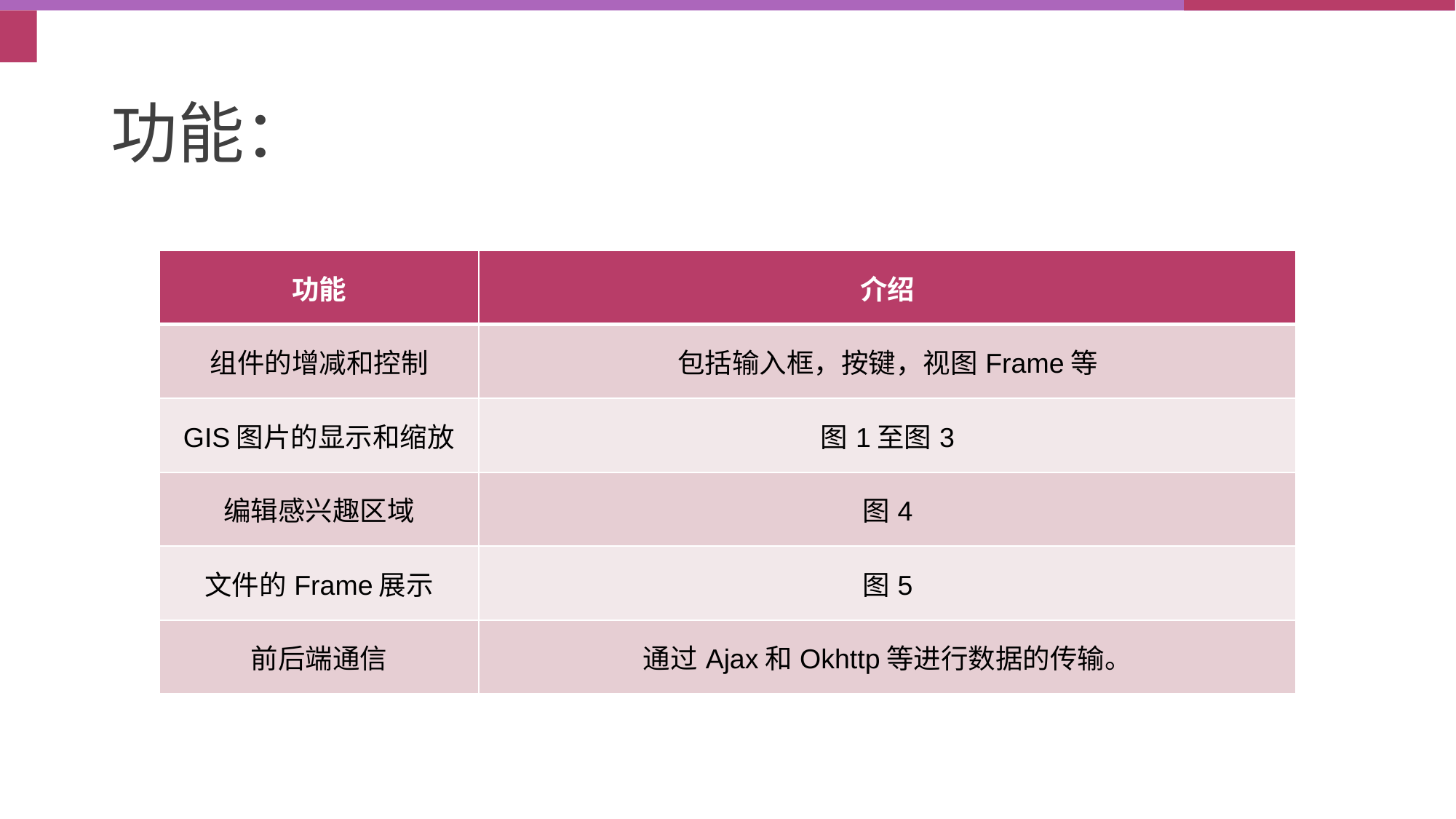

# 功能：
| 功能 | 介绍 |
| --- | --- |
| 组件的增减和控制 | 包括输入框，按键，视图Frame等 |
| GIS图片的显示和缩放 | 图1至图3 |
| 编辑感兴趣区域 | 图4 |
| 文件的Frame展示 | 图5 |
| 前后端通信 | 通过Ajax和Okhttp等进行数据的传输。 |